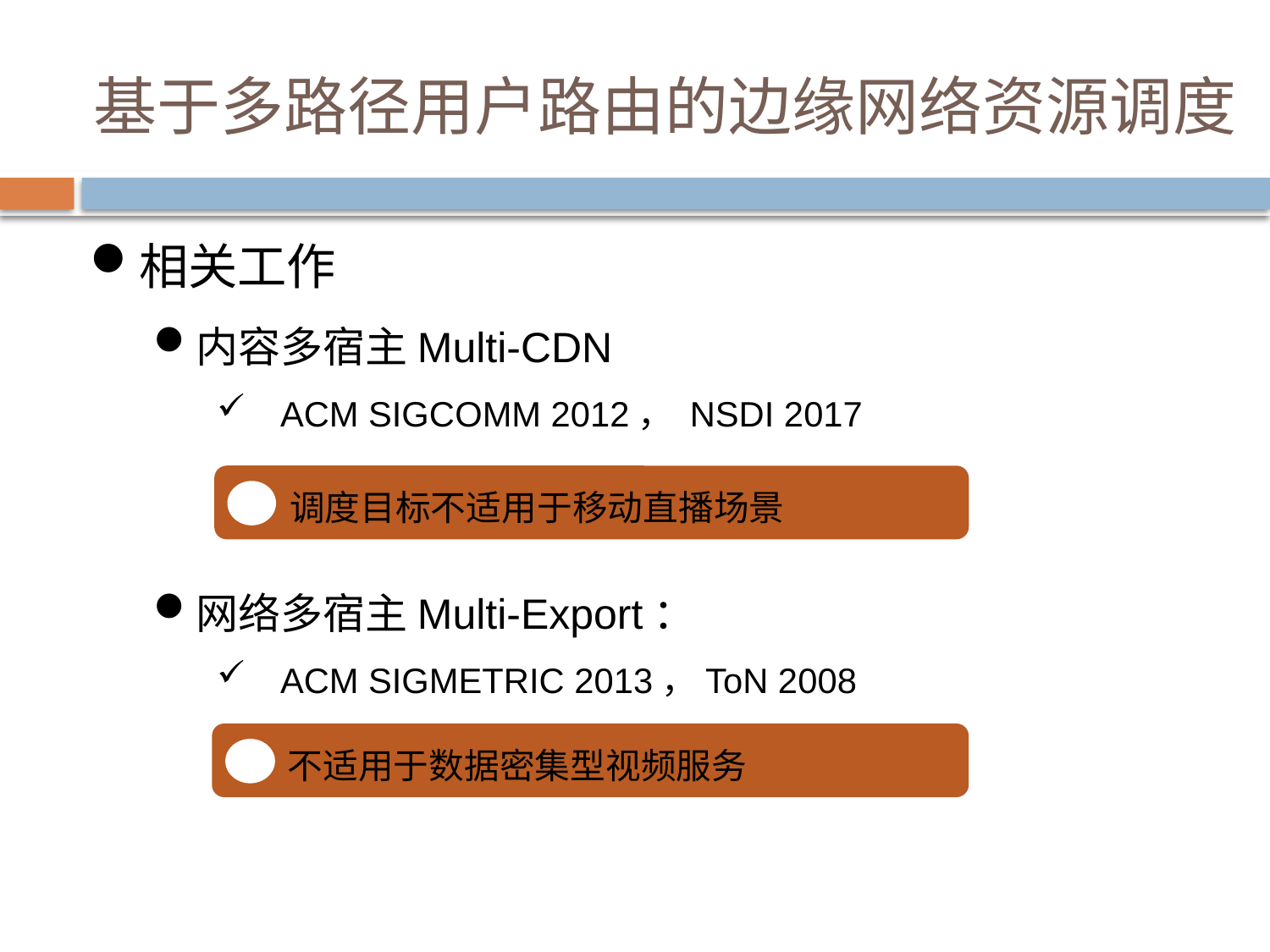

基于多路径用户路由的边缘网络资源调度
相关工作
内容多宿主Multi-CDN
ACM SIGCOMM 2012， NSDI 2017

网络多宿主Multi-Export：
ACM SIGMETRIC 2013，ToN 2008

调度目标不适用于移动直播场景

不适用于数据密集型视频服务